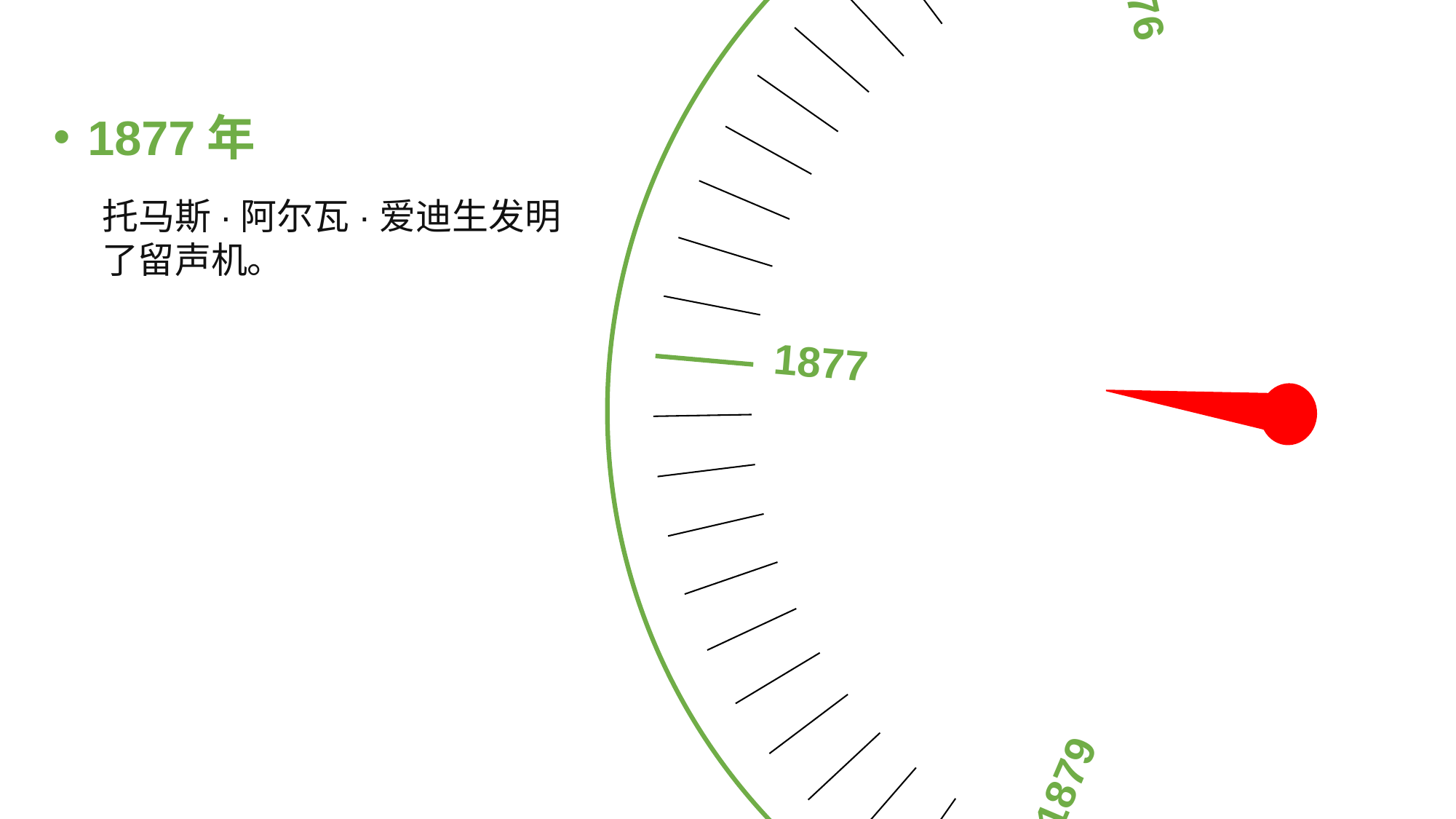

1877
1876
1879
1874
1885
1877年
托马斯·阿尔瓦·爱迪生发明了留声机。